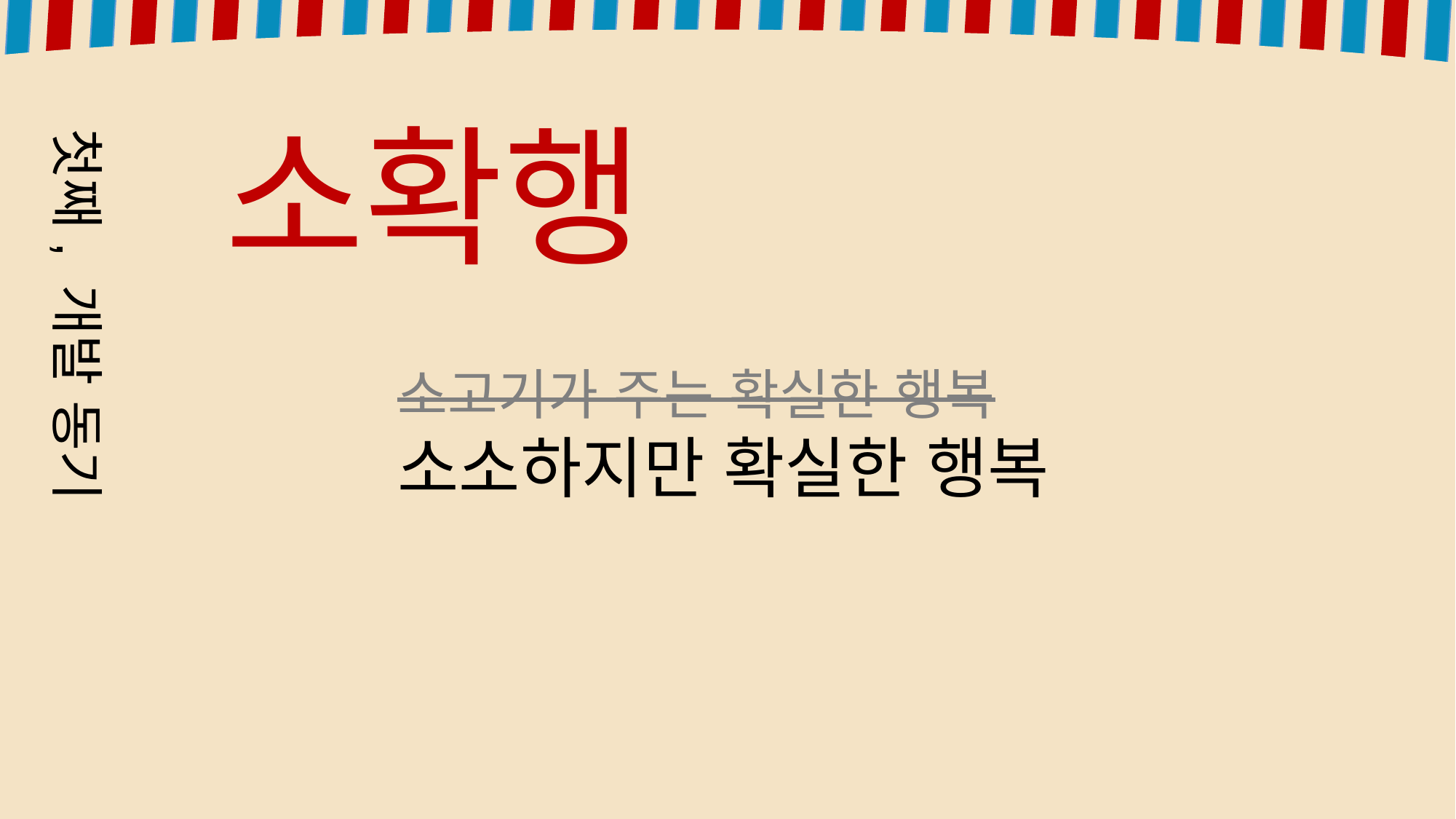

소확행
첫째, 개발 동기
소고기가 주는 확실한 행복
소소하지만 확실한 행복